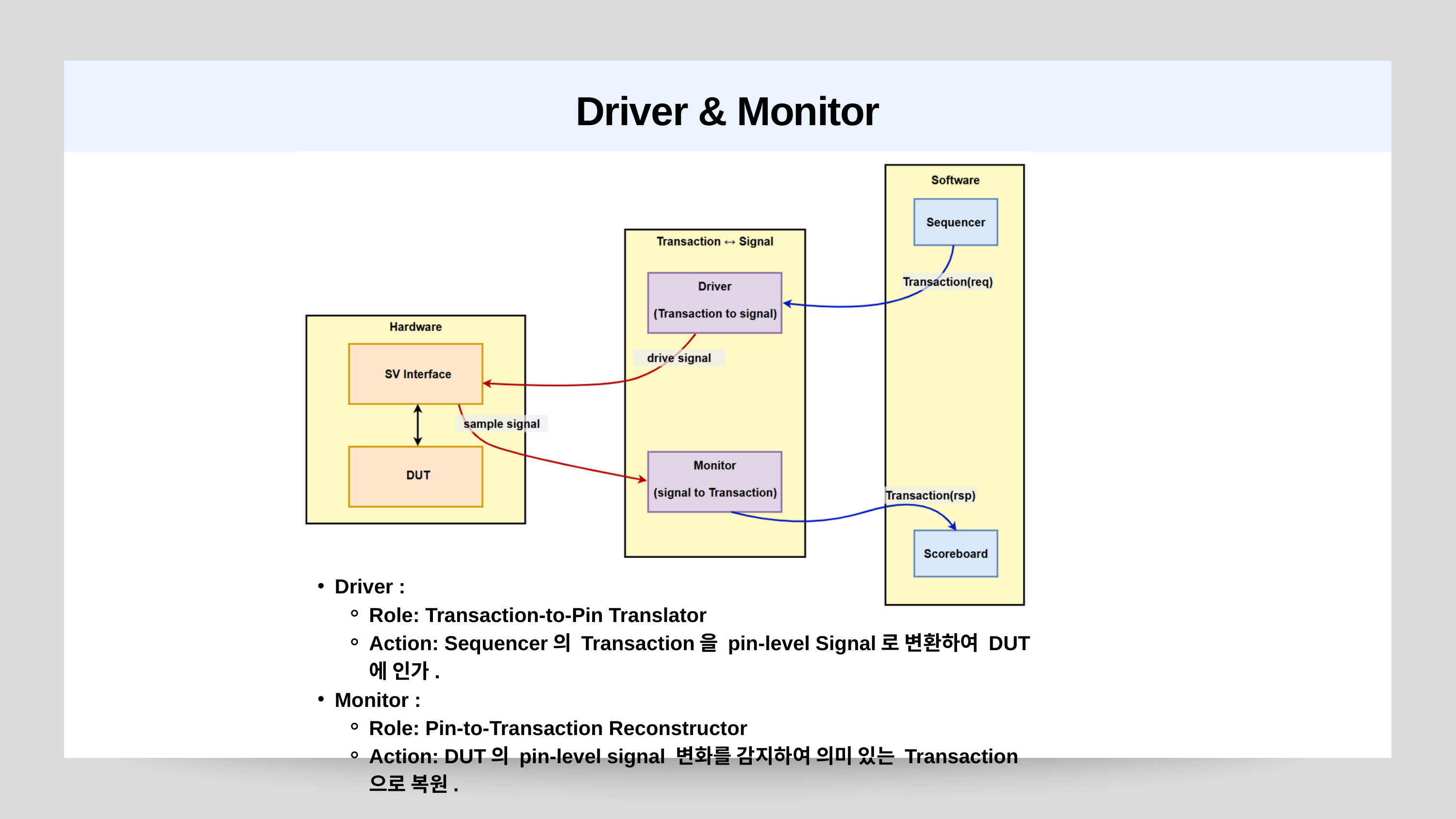

Driver & Monitor

Driver :
Role: Transaction-to-Pin Translator
Action: Sequencer의 Transaction을 pin-level Signal로 변환하여 DUT에 인가.
Monitor :
Role: Pin-to-Transaction Reconstructor
Action: DUT의 pin-level signal 변화를 감지하여 의미 있는 Transaction으로 복원.